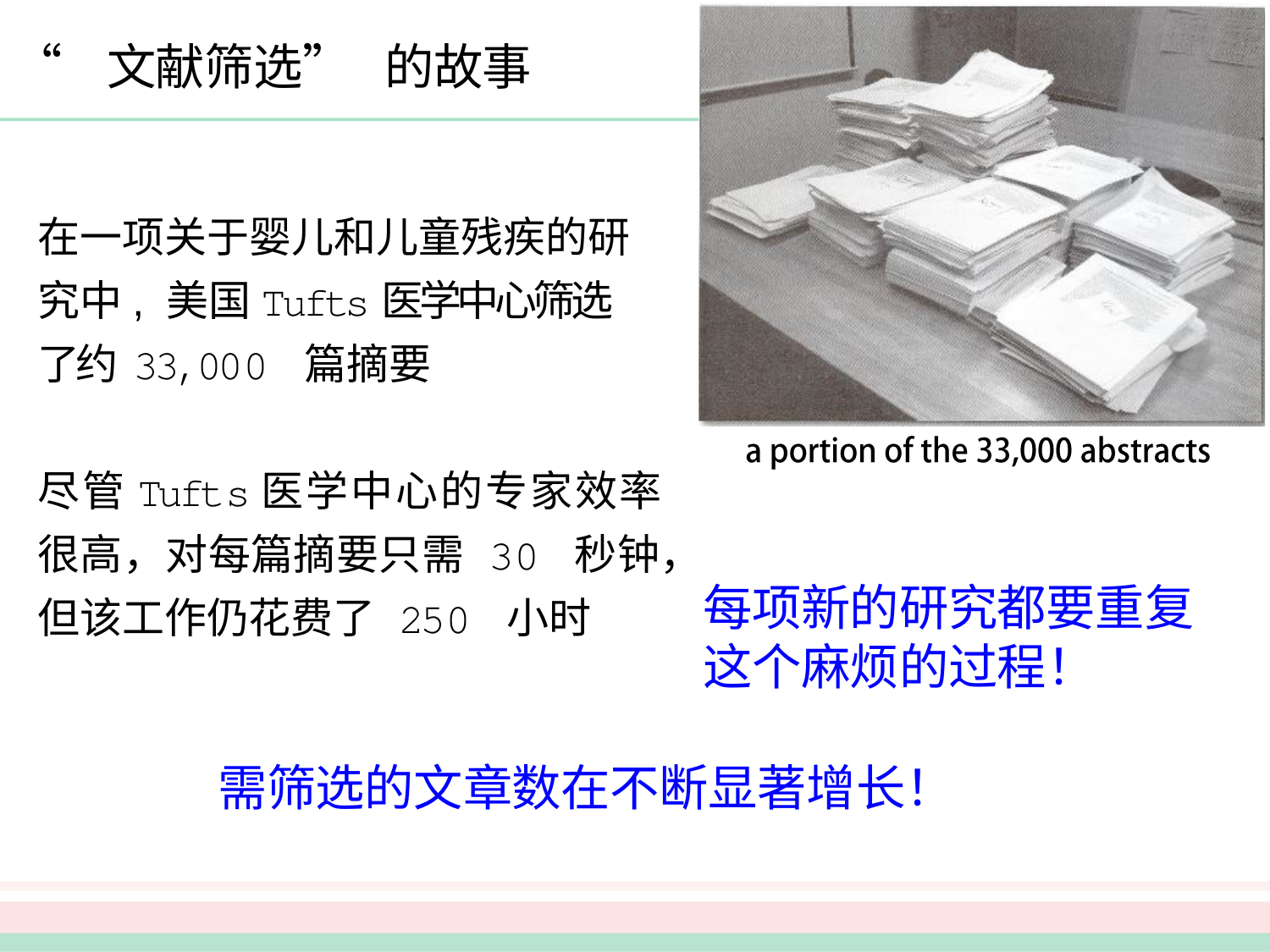

# “文献筛选”的故事
在一项关于婴儿和儿童残疾的研 究中, 美国Tufts医学中心筛选 了约 33,000 篇摘要

尽管Tufts医学中心的专家效率 很高，对每篇摘要只需	30 秒钟，

但该工作仍花费了	250 小时
每项新的研究都要重复
这个麻烦的过程！
需筛选的文章数在不断显著增长！